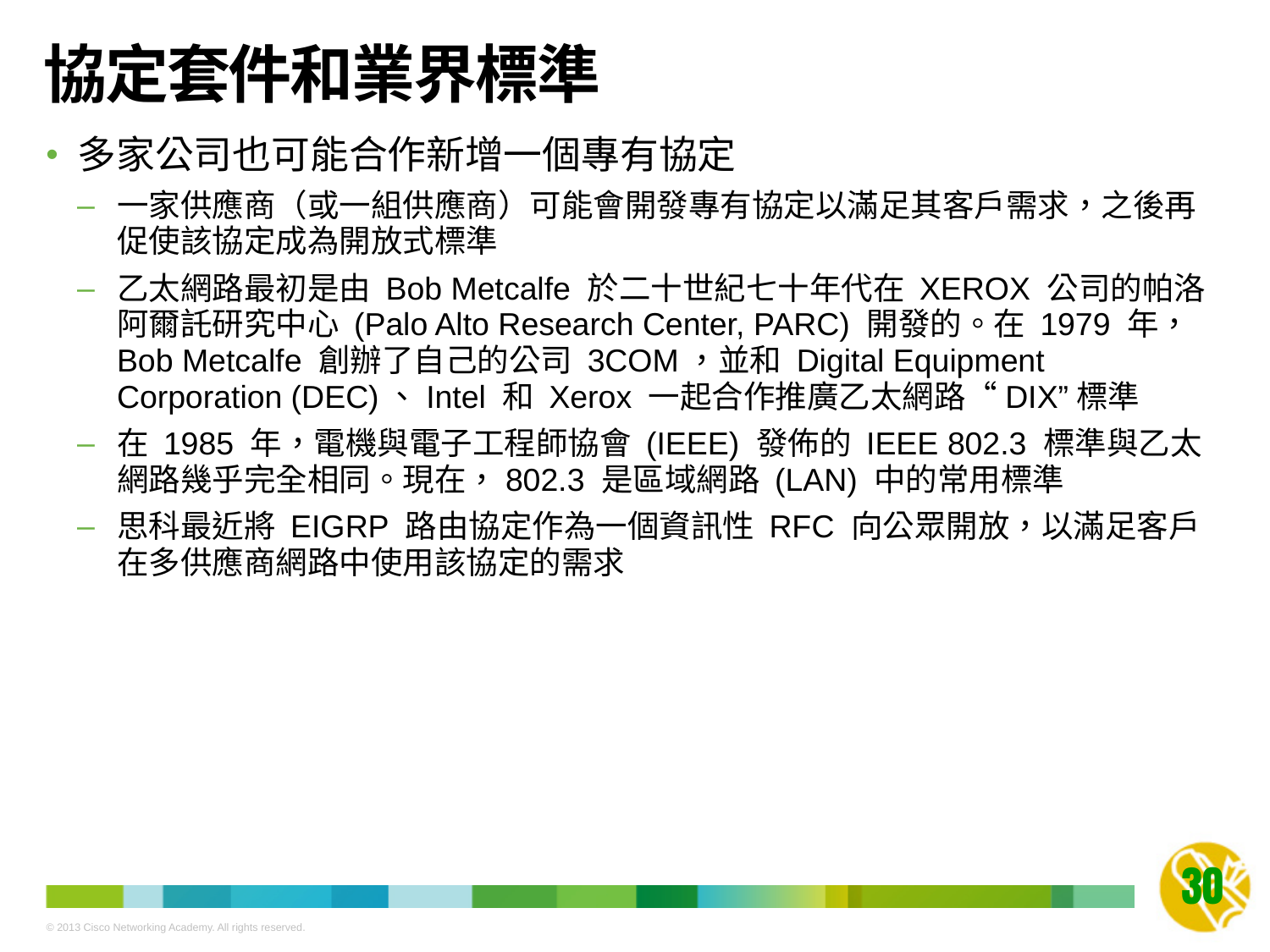

# 協定套件和業界標準
多家公司也可能合作新增一個專有協定
一家供應商（或一組供應商）可能會開發專有協定以滿足其客戶需求，之後再促使該協定成為開放式標準
乙太網路最初是由 Bob Metcalfe 於二十世紀七十年代在 XEROX 公司的帕洛阿爾託研究中心 (Palo Alto Research Center, PARC) 開發的。在 1979 年，Bob Metcalfe 創辦了自己的公司 3COM，並和 Digital Equipment Corporation (DEC)、Intel 和 Xerox 一起合作推廣乙太網路“DIX”標準
在 1985 年，電機與電子工程師協會 (IEEE) 發佈的 IEEE 802.3 標準與乙太網路幾乎完全相同。現在，802.3 是區域網路 (LAN) 中的常用標準
思科最近將 EIGRP 路由協定作為一個資訊性 RFC 向公眾開放，以滿足客戶在多供應商網路中使用該協定的需求